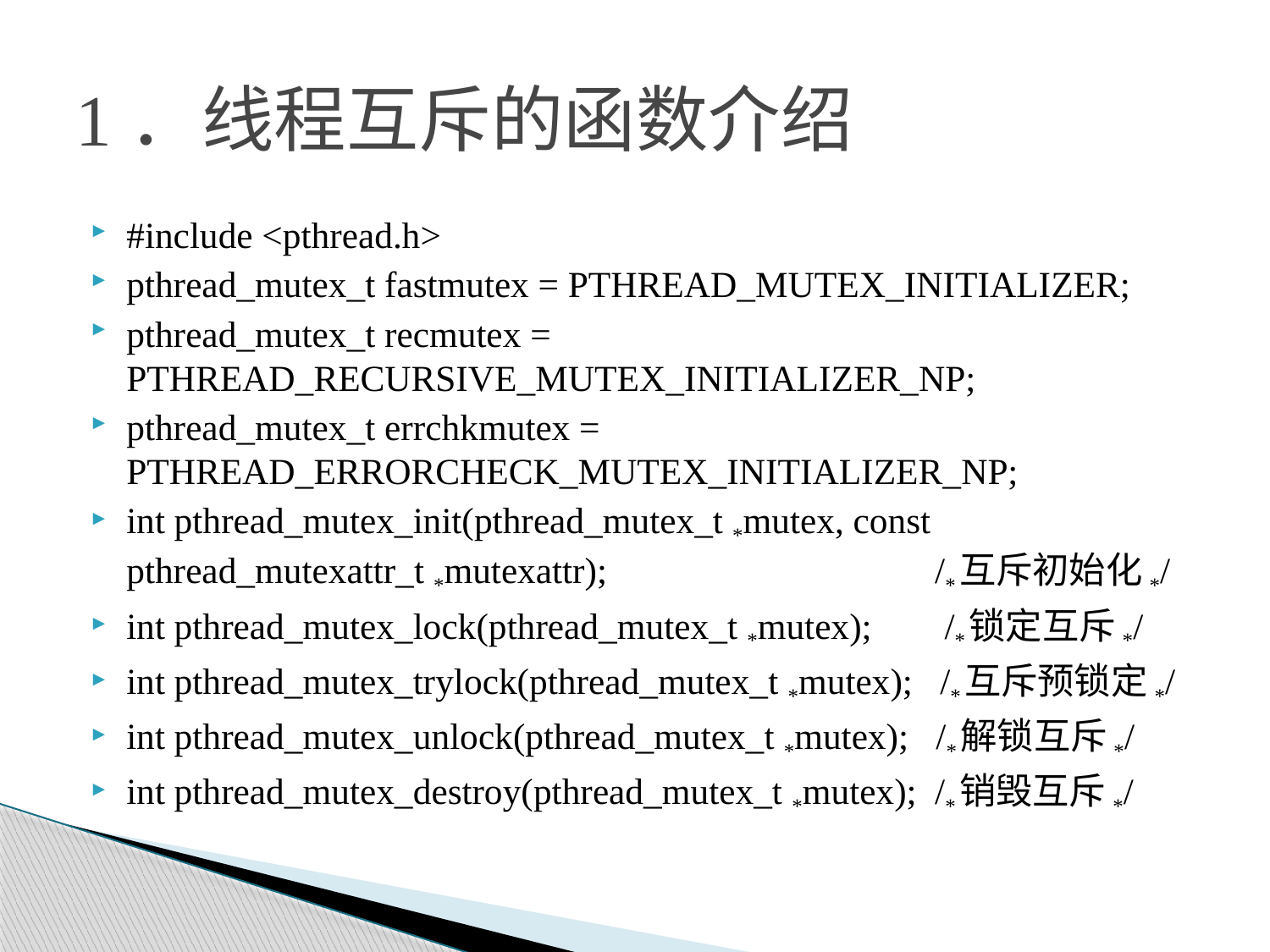

# 1．线程互斥的函数介绍
#include <pthread.h>
pthread_mutex_t fastmutex = PTHREAD_MUTEX_INITIALIZER;
pthread_mutex_t recmutex = PTHREAD_RECURSIVE_MUTEX_INITIALIZER_NP;
pthread_mutex_t errchkmutex = PTHREAD_ERRORCHECK_MUTEX_INITIALIZER_NP;
int pthread_mutex_init(pthread_mutex_t *mutex, const pthread_mutexattr_t *mutexattr);                                    /*互斥初始化*/
int pthread_mutex_lock(pthread_mutex_t *mutex);        /*锁定互斥*/
int pthread_mutex_trylock(pthread_mutex_t *mutex);   /*互斥预锁定*/
int pthread_mutex_unlock(pthread_mutex_t *mutex);   /*解锁互斥*/
int pthread_mutex_destroy(pthread_mutex_t *mutex);  /*销毁互斥*/